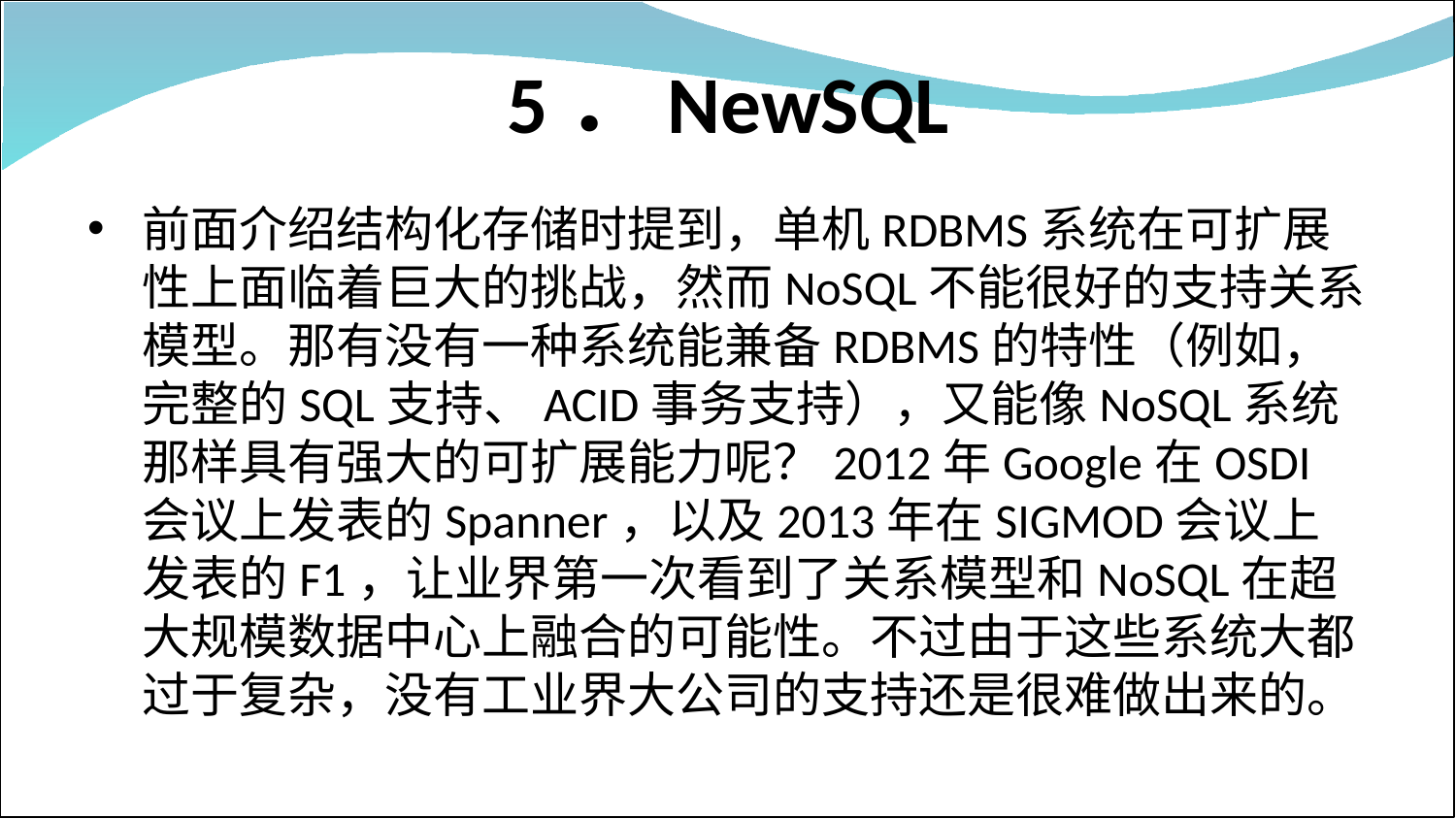

# 5．NewSQL
前面介绍结构化存储时提到，单机RDBMS系统在可扩展性上面临着巨大的挑战，然而NoSQL不能很好的支持关系模型。那有没有一种系统能兼备RDBMS的特性（例如，完整的SQL支持、ACID事务支持），又能像NoSQL系统那样具有强大的可扩展能力呢？2012年Google在OSDI会议上发表的Spanner，以及2013年在SIGMOD会议上发表的F1，让业界第一次看到了关系模型和NoSQL在超大规模数据中心上融合的可能性。不过由于这些系统大都过于复杂，没有工业界大公司的支持还是很难做出来的。